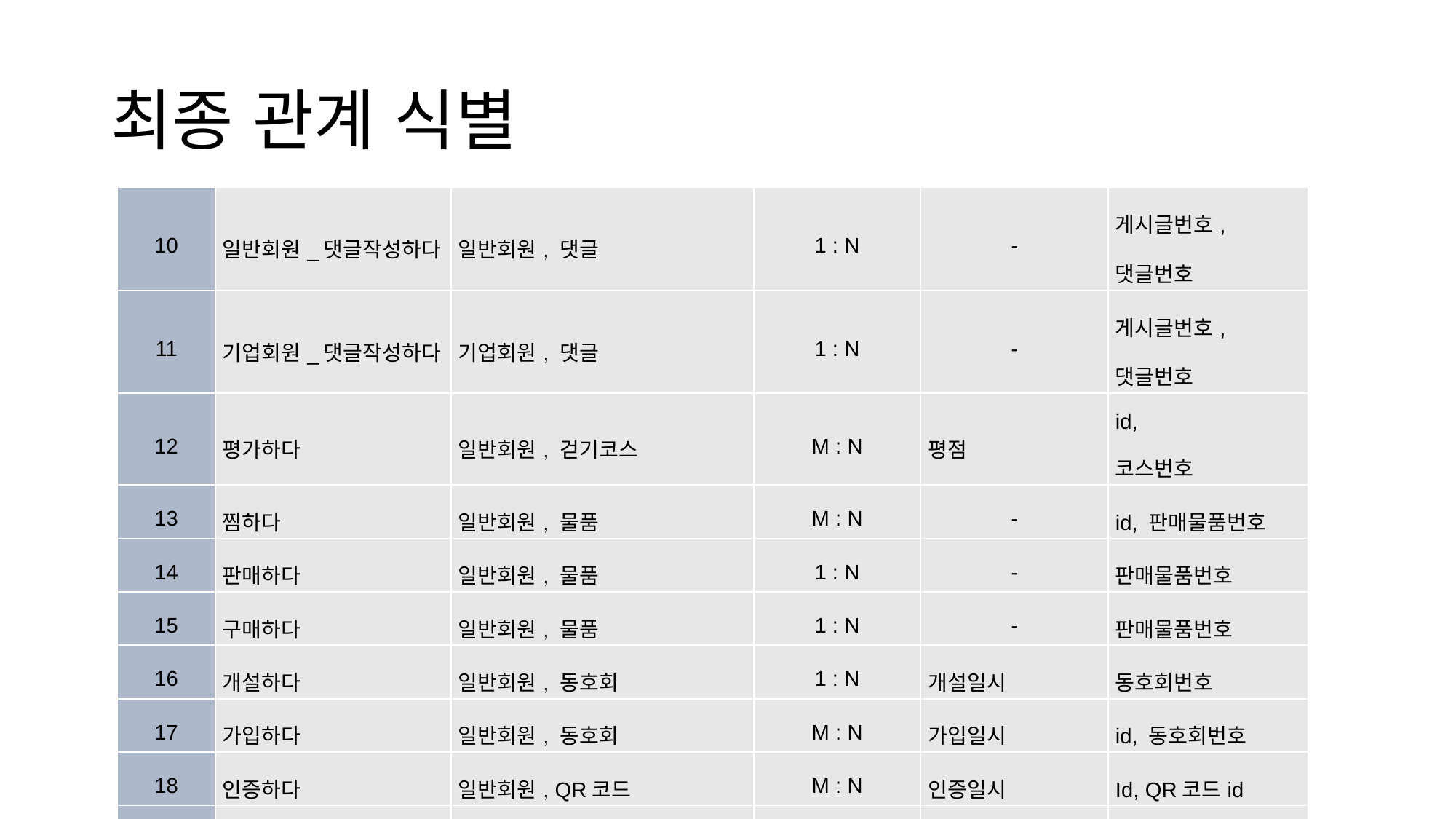

# 최종 관계 식별
| 10 | 일반회원\_댓글작성하다 | 일반회원, 댓글 | 1 : N | - | 게시글번호, 댓글번호 |
| --- | --- | --- | --- | --- | --- |
| 11 | 기업회원\_댓글작성하다 | 기업회원, 댓글 | 1 : N | - | 게시글번호, 댓글번호 |
| 12 | 평가하다 | 일반회원, 걷기코스 | M : N | 평점 | id, 코스번호 |
| 13 | 찜하다 | 일반회원, 물품 | M : N | - | id, 판매물품번호 |
| 14 | 판매하다 | 일반회원, 물품 | 1 : N | - | 판매물품번호 |
| 15 | 구매하다 | 일반회원, 물품 | 1 : N | - | 판매물품번호 |
| 16 | 개설하다 | 일반회원, 동호회 | 1 : N | 개설일시 | 동호회번호 |
| 17 | 가입하다 | 일반회원, 동호회 | M : N | 가입일시 | id, 동호회번호 |
| 18 | 인증하다 | 일반회원, QR코드 | M : N | 인증일시 | Id, QR코드id |
| 19 | 보유하다 | 일반회원, 지역화폐보유량 | 1 : N | - | id, 지역 |